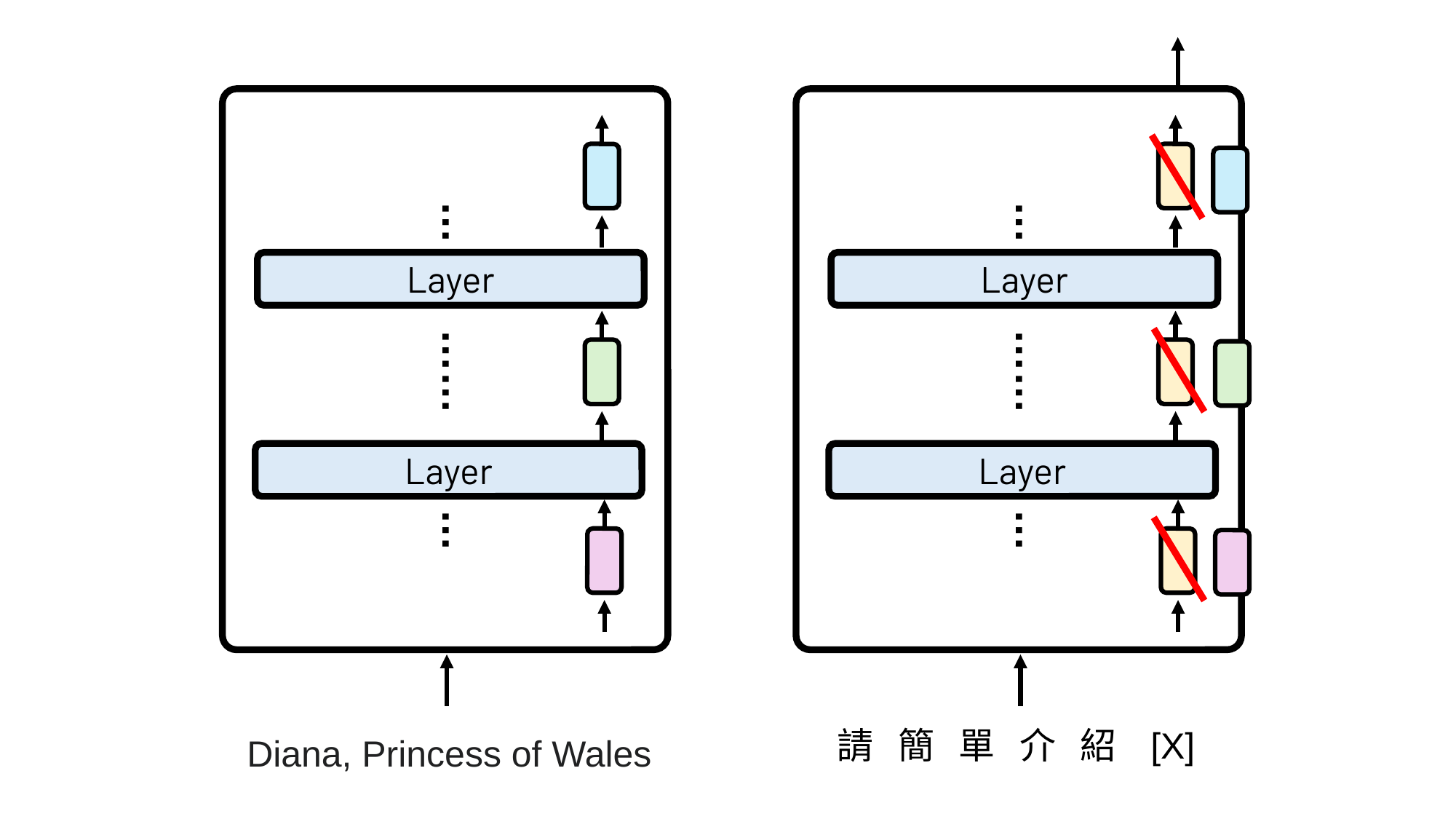

…
…
Layer
Layer

……
……

Layer
Layer
…
…

請   簡   單   介   紹   [X]
Diana, Princess of Wales